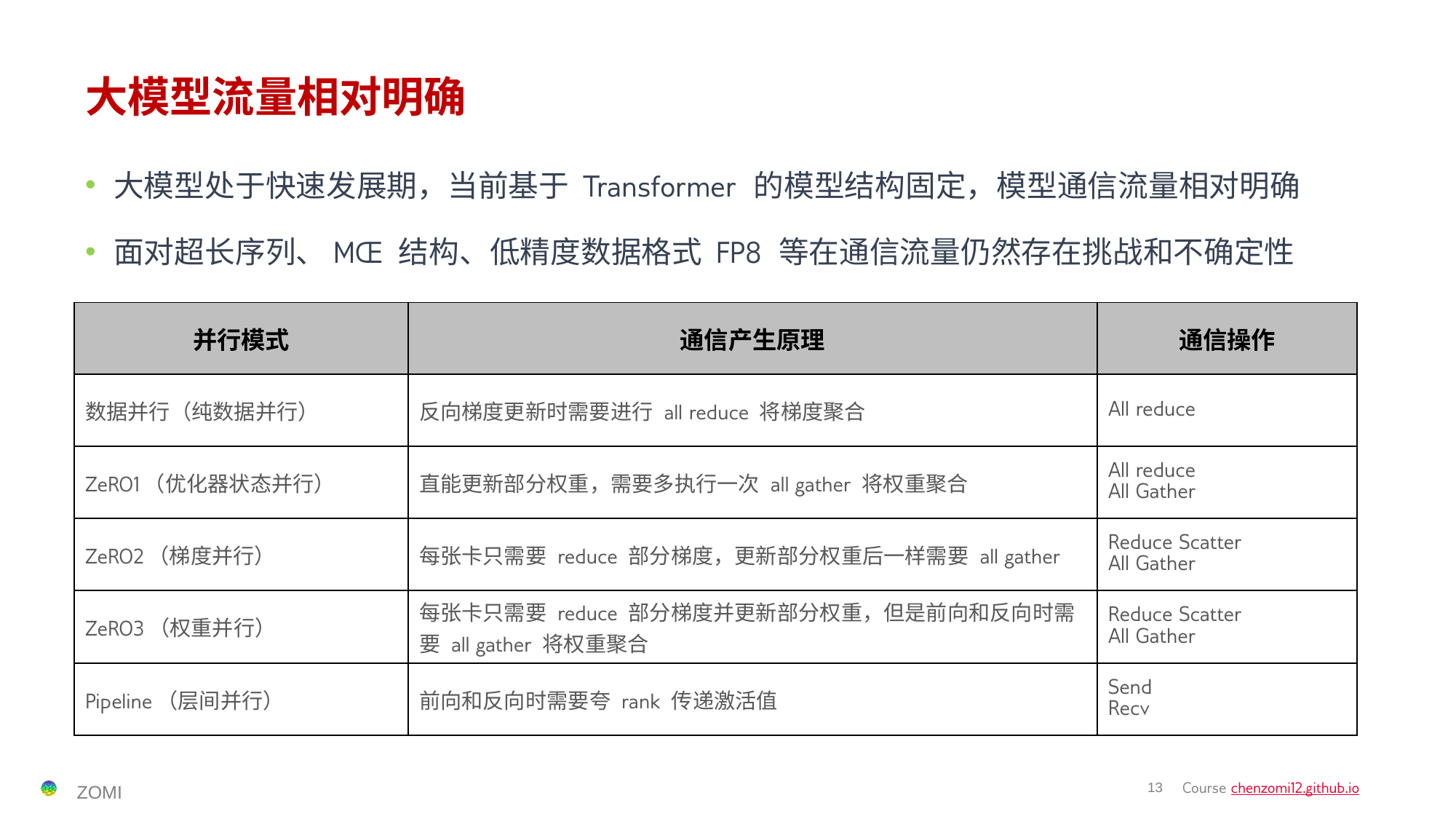

# 大模型流量相对明确
大模型处于快速发展期，当前基于 Transformer 的模型结构固定，模型通信流量相对明确
面对超长序列、MOE 结构、低精度数据格式 FP8 等在通信流量仍然存在挑战和不确定性
| 并行模式 | 通信产生原理 | 通信操作 |
| --- | --- | --- |
| 数据并行（纯数据并行） | 反向梯度更新时需要进行 all reduce 将梯度聚合 | All reduce |
| ZeRO1（优化器状态并行） | 直能更新部分权重，需要多执行一次 all gather 将权重聚合 | All reduce All Gather |
| ZeRO2（梯度并行） | 每张卡只需要 reduce 部分梯度，更新部分权重后一样需要 all gather | Reduce Scatter All Gather |
| ZeRO3（权重并行） | 每张卡只需要 reduce 部分梯度并更新部分权重，但是前向和反向时需要 all gather 将权重聚合 | Reduce Scatter All Gather |
| Pipeline（层间并行） | 前向和反向时需要夸 rank 传递激活值 | Send Recv |